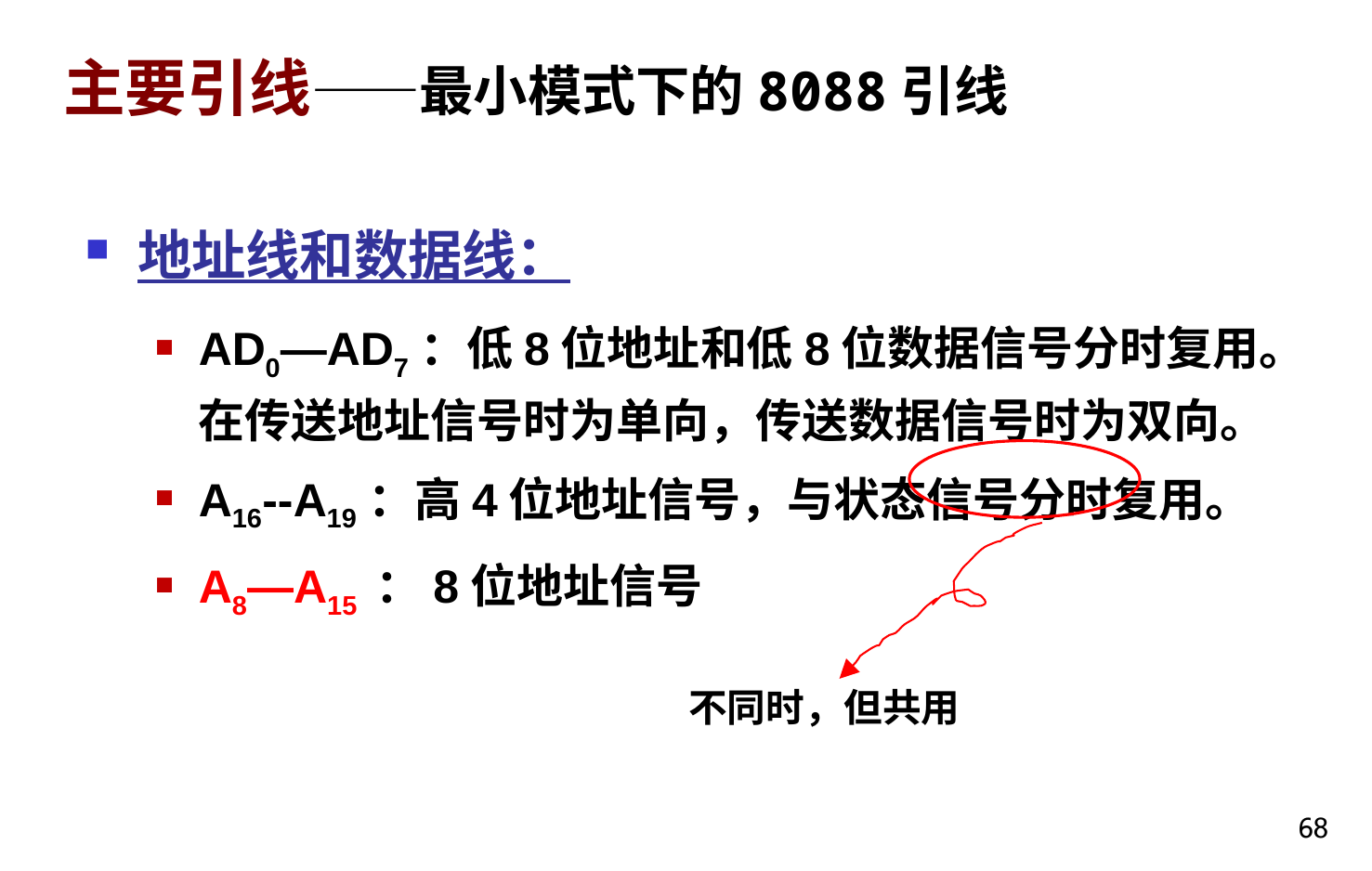

# 主要引线——最小模式下的8088引线
地址线和数据线：
AD0—AD7：低8位地址和低8位数据信号分时复用。在传送地址信号时为单向，传送数据信号时为双向。
A16--A19：高4位地址信号，与状态信号分时复用。
A8—A15 ：8位地址信号

不同时，但共用
68